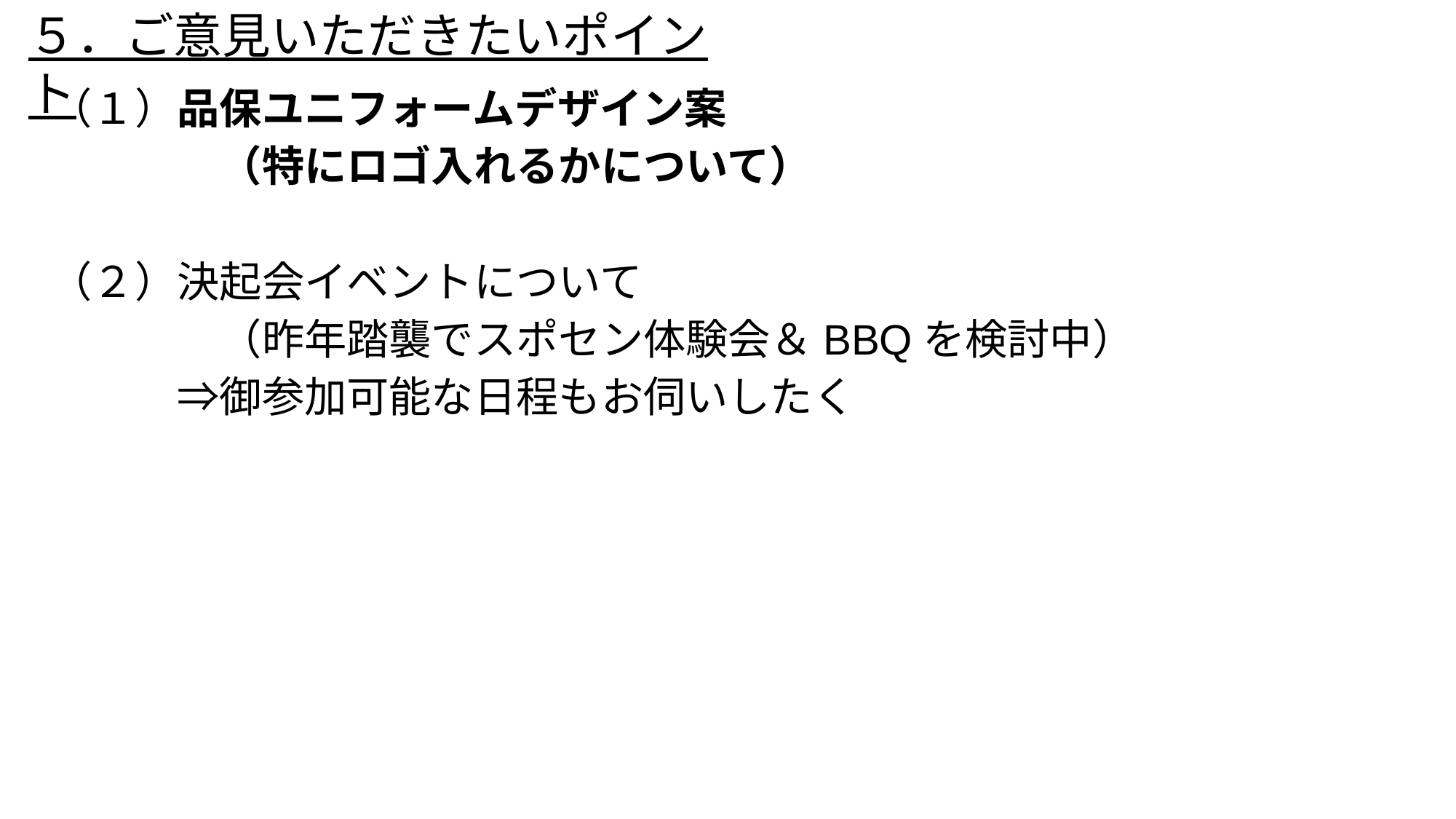

５．ご意見いただきたいポイント
（１）品保ユニフォームデザイン案
　　　　（特にロゴ入れるかについて）

（２）決起会イベントについて
　　　　（昨年踏襲でスポセン体験会＆BBQを検討中）
　　　⇒御参加可能な日程もお伺いしたく